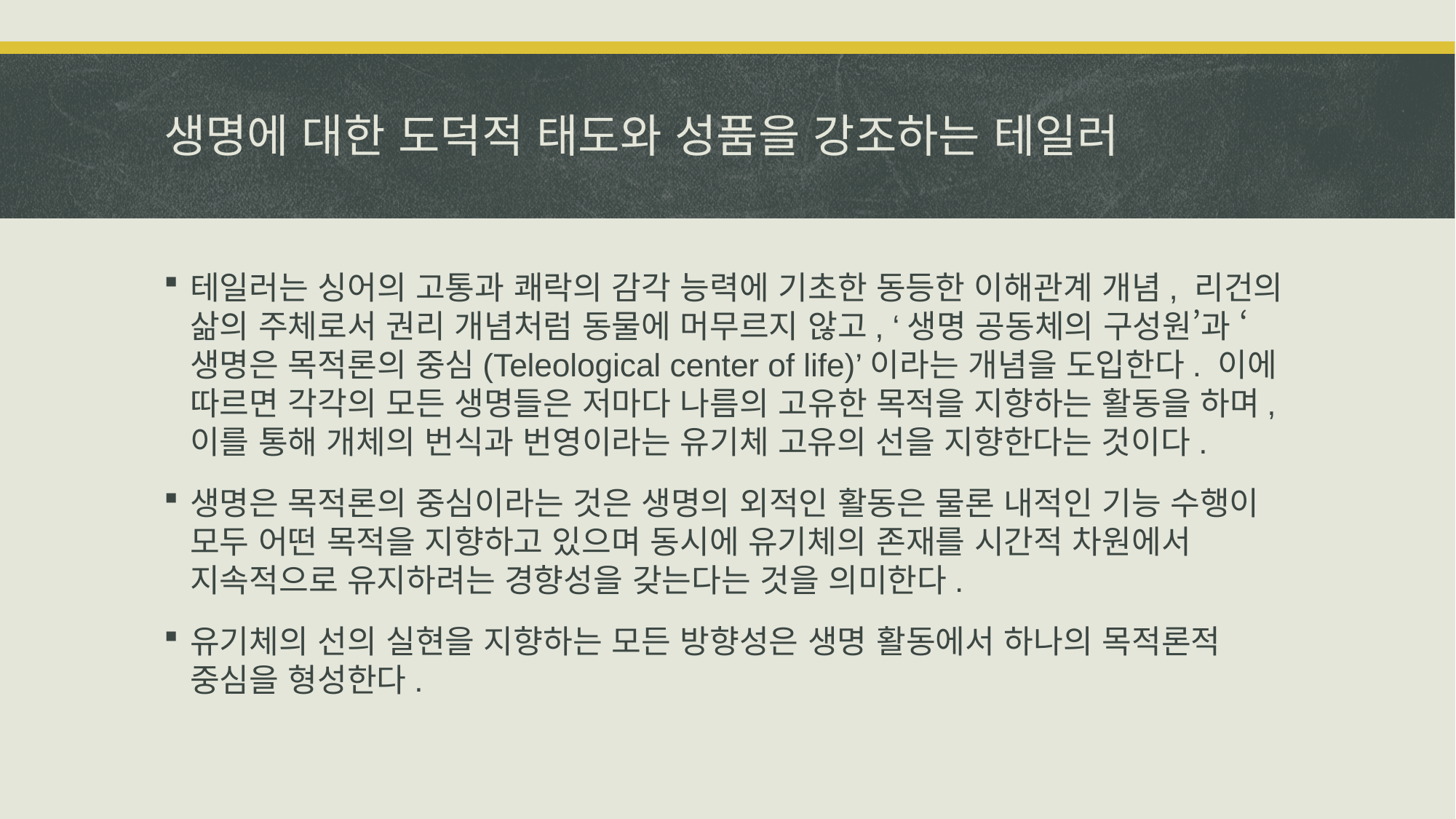

# 생명에 대한 도덕적 태도와 성품을 강조하는 테일러
테일러는 싱어의 고통과 쾌락의 감각 능력에 기초한 동등한 이해관계 개념, 리건의 삶의 주체로서 권리 개념처럼 동물에 머무르지 않고, ‘생명 공동체의 구성원’과 ‘생명은 목적론의 중심(Teleological center of life)’이라는 개념을 도입한다. 이에 따르면 각각의 모든 생명들은 저마다 나름의 고유한 목적을 지향하는 활동을 하며, 이를 통해 개체의 번식과 번영이라는 유기체 고유의 선을 지향한다는 것이다.
생명은 목적론의 중심이라는 것은 생명의 외적인 활동은 물론 내적인 기능 수행이 모두 어떤 목적을 지향하고 있으며 동시에 유기체의 존재를 시간적 차원에서 지속적으로 유지하려는 경향성을 갖는다는 것을 의미한다.
유기체의 선의 실현을 지향하는 모든 방향성은 생명 활동에서 하나의 목적론적 중심을 형성한다.